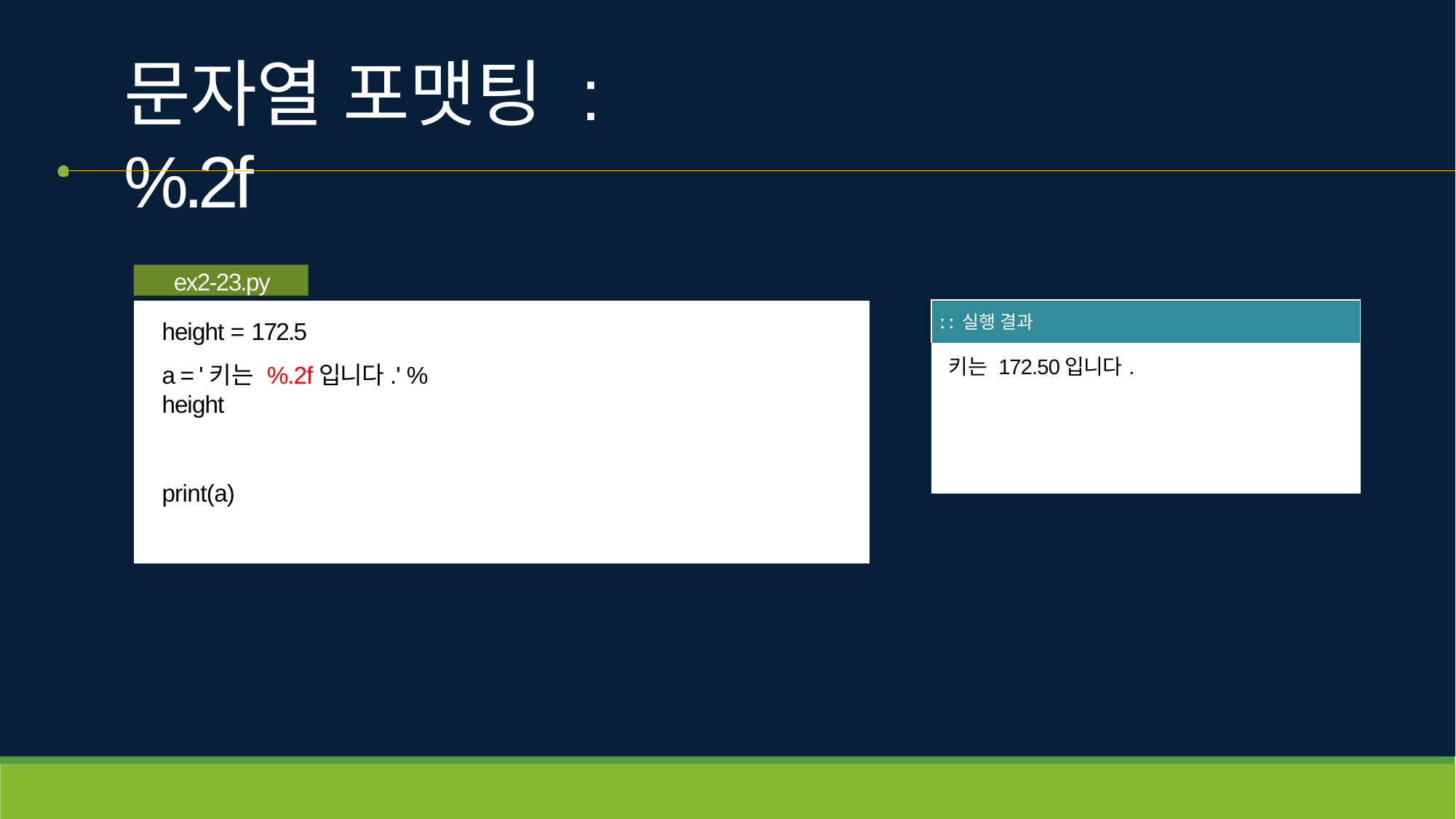

# 문자열 포맷팅 : %.2f

ex2-23.py
height = 172.5
a = '키는 %.2f입니다.' % height

print(a)
| ː ː 실행 결과 |
| --- |
| 키는 172.50입니다. |